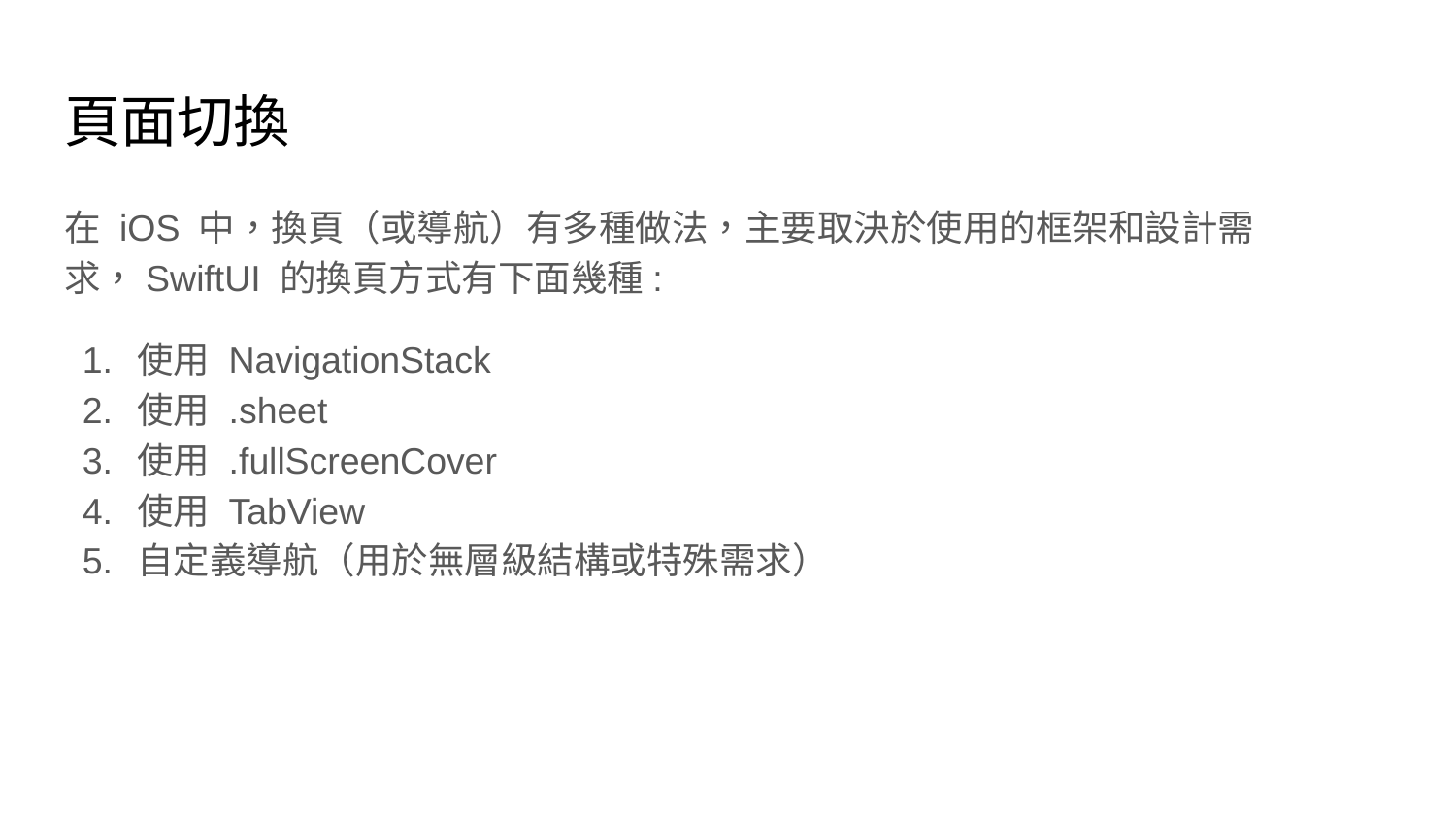

# 頁面切換
在 iOS 中，換頁（或導航）有多種做法，主要取決於使用的框架和設計需求，SwiftUI 的換頁方式有下面幾種:
使用 NavigationStack
使用 .sheet
使用 .fullScreenCover
使用 TabView
自定義導航（用於無層級結構或特殊需求）